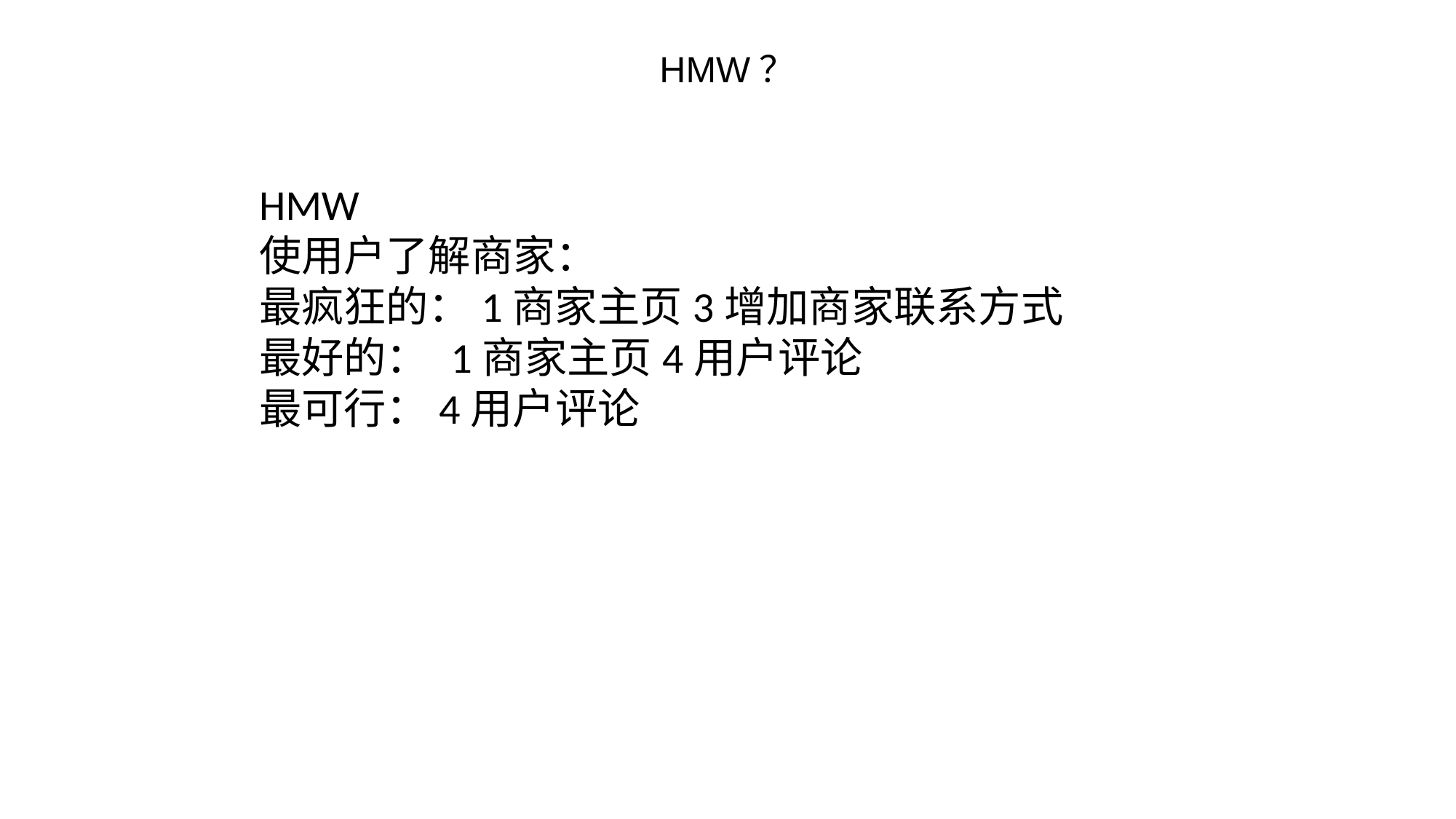

HMW？
HMW
使用户了解商家：
最疯狂的：1商家主页3增加商家联系方式
最好的： 1商家主页4用户评论
最可行：4用户评论